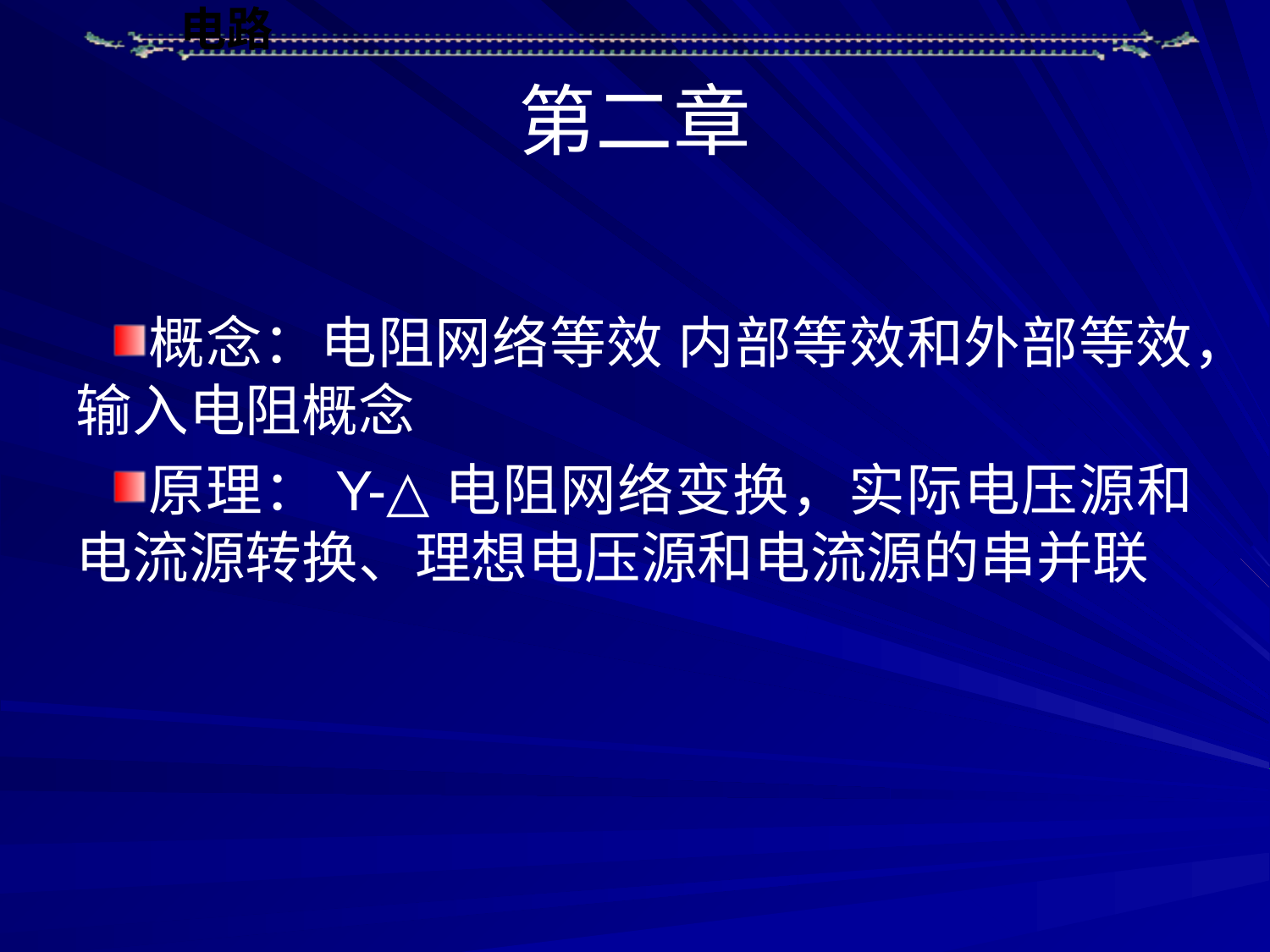

# 第二章

概念：电阻网络等效 内部等效和外部等效，输入电阻概念
原理：Y-△电阻网络变换，实际电压源和电流源转换、理想电压源和电流源的串并联